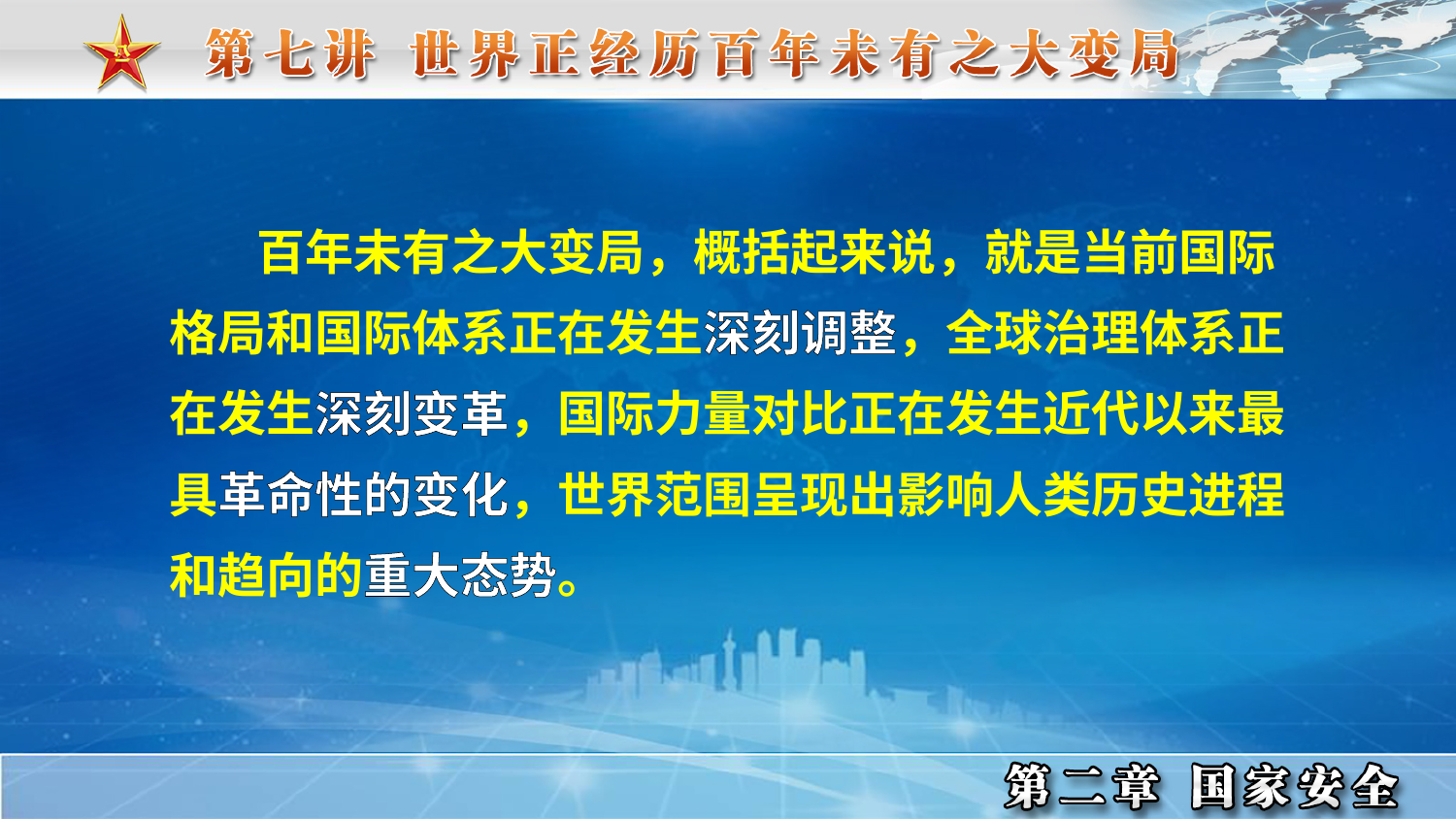

百年未有之大变局，概括起来说，就是当前国际格局和国际体系正在发生深刻调整，全球治理体系正在发生深刻变革，国际力量对比正在发生近代以来最具革命性的变化，世界范围呈现出影响人类历史进程和趋向的重大态势。